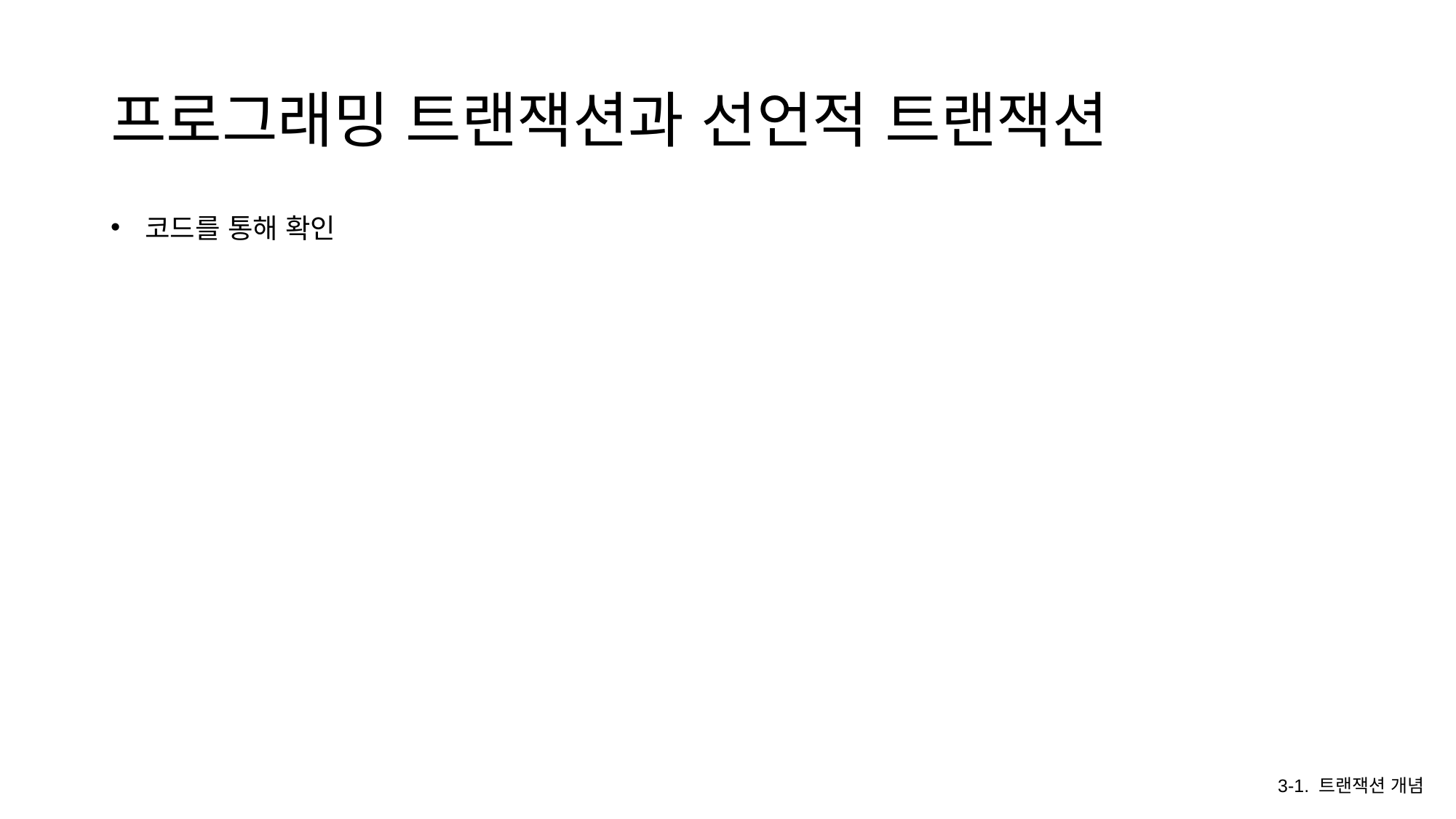

# 프로그래밍 트랜잭션과 선언적 트랜잭션
코드를 통해 확인
3-1. 트랜잭션 개념